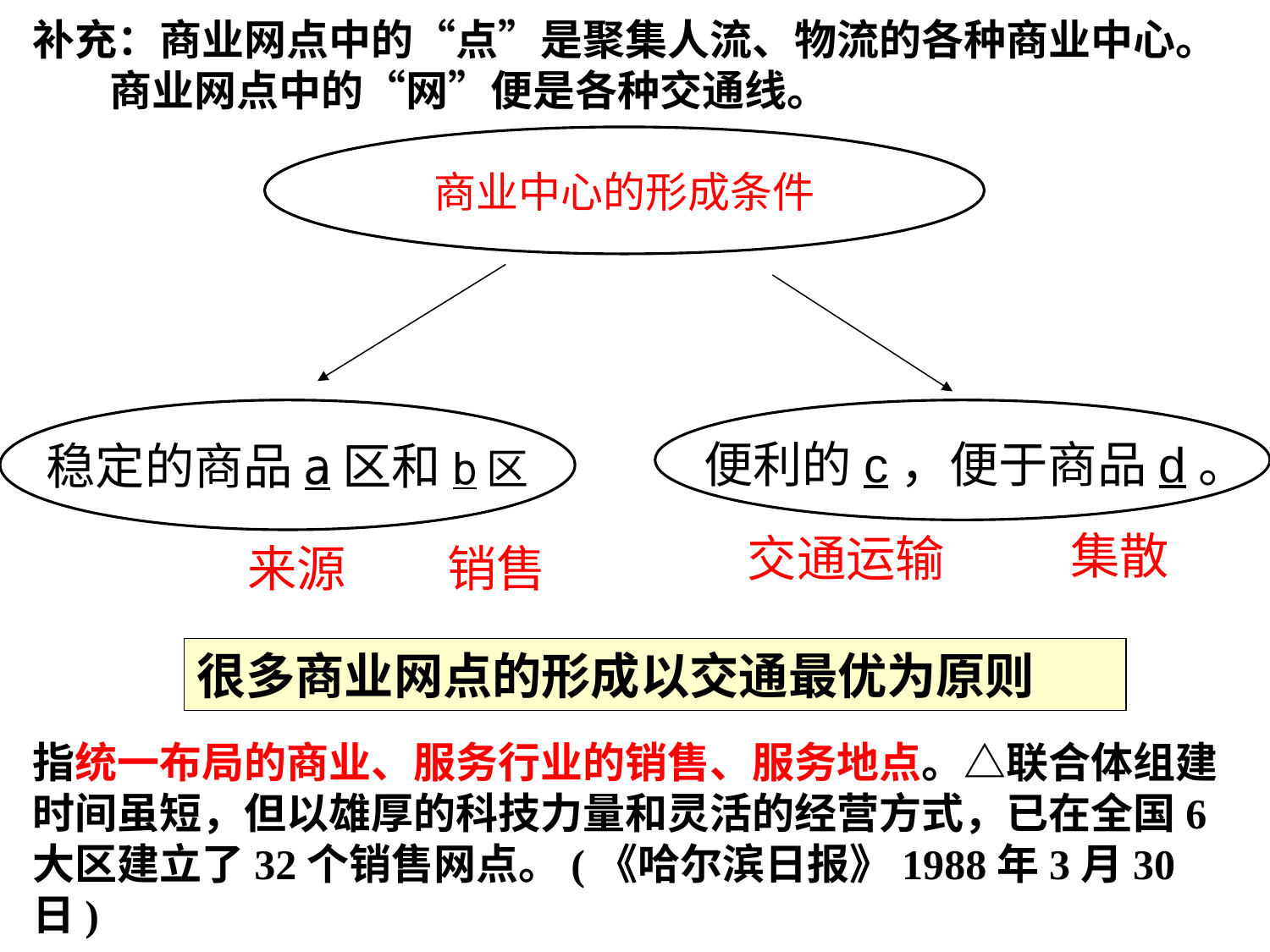

补充：商业网点中的“点”是聚集人流、物流的各种商业中心。
       商业网点中的“网”便是各种交通线。
商业中心的形成条件

稳定的商品a区和b区
 便利的c，便于商品d。
集散
交通运输
来源
销售
很多商业网点的形成以交通最优为原则
指统一布局的商业、服务行业的销售、服务地点。△联合体组建时间虽短，但以雄厚的科技力量和灵活的经营方式，已在全国6大区建立了32个销售网点。(《哈尔滨日报》1988年3月30日)